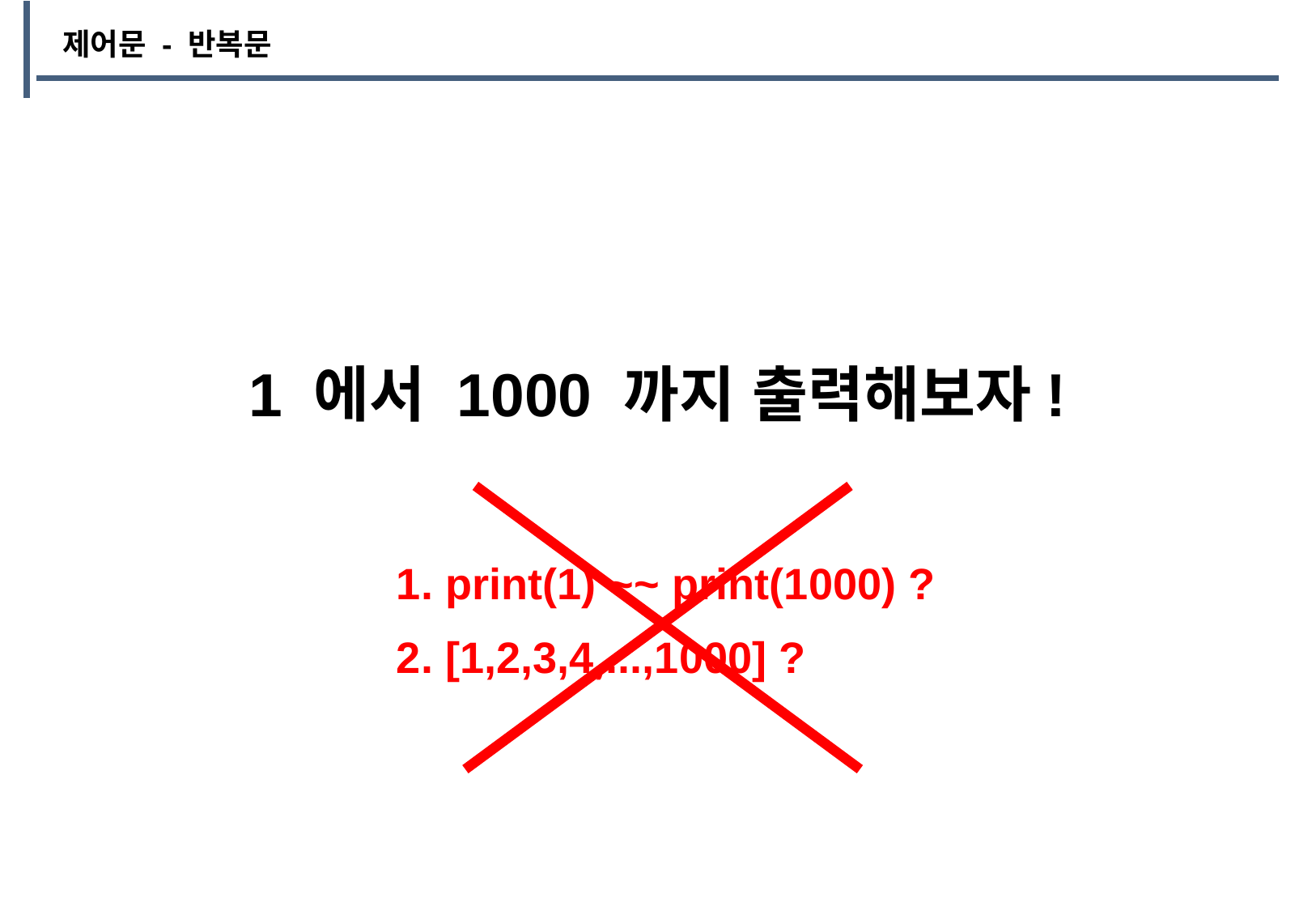

제어문 - 반복문

1 에서 1000 까지 출력해보자!
1. print(1) ~~ print(1000) ?
2. [1,2,3,4,...,1000] ?